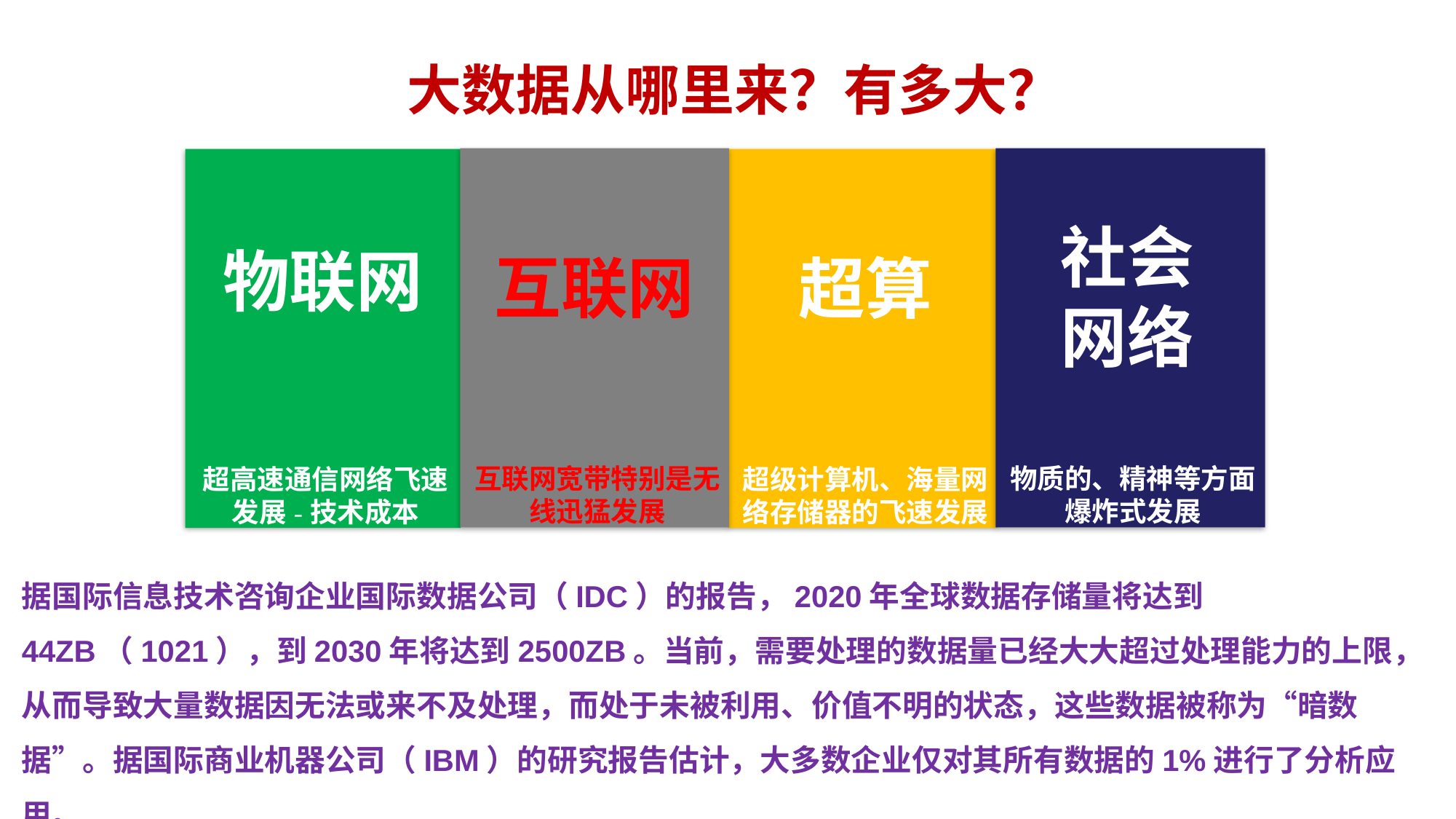

大数据从哪里来？有多大？
互联网宽带特别是无线迅猛发展
互联网
物质的、精神等方面爆炸式发展
社会
网络
超高速通信网络飞速发展-技术成本
物联网
超级计算机、海量网络存储器的飞速发展
超算
158
据国际信息技术咨询企业国际数据公司（IDC）的报告，2020年全球数据存储量将达到44ZB（1021），到2030年将达到2500ZB。当前，需要处理的数据量已经大大超过处理能力的上限，从而导致大量数据因无法或来不及处理，而处于未被利用、价值不明的状态，这些数据被称为“暗数据”。据国际商业机器公司（IBM）的研究报告估计，大多数企业仅对其所有数据的1%进行了分析应用。